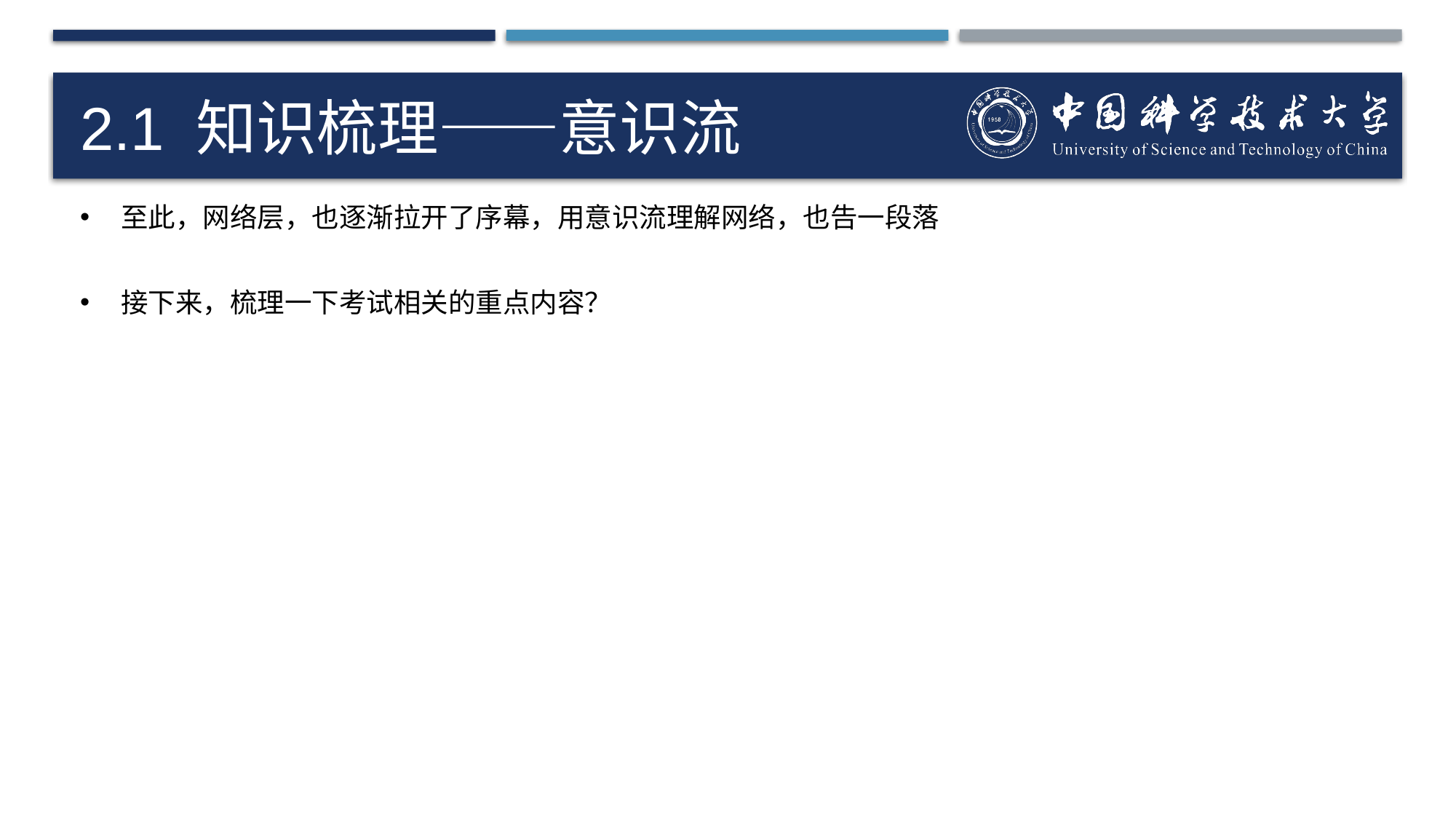

# 2.1 知识梳理——意识流
至此，网络层，也逐渐拉开了序幕，用意识流理解网络，也告一段落

接下来，梳理一下考试相关的重点内容？